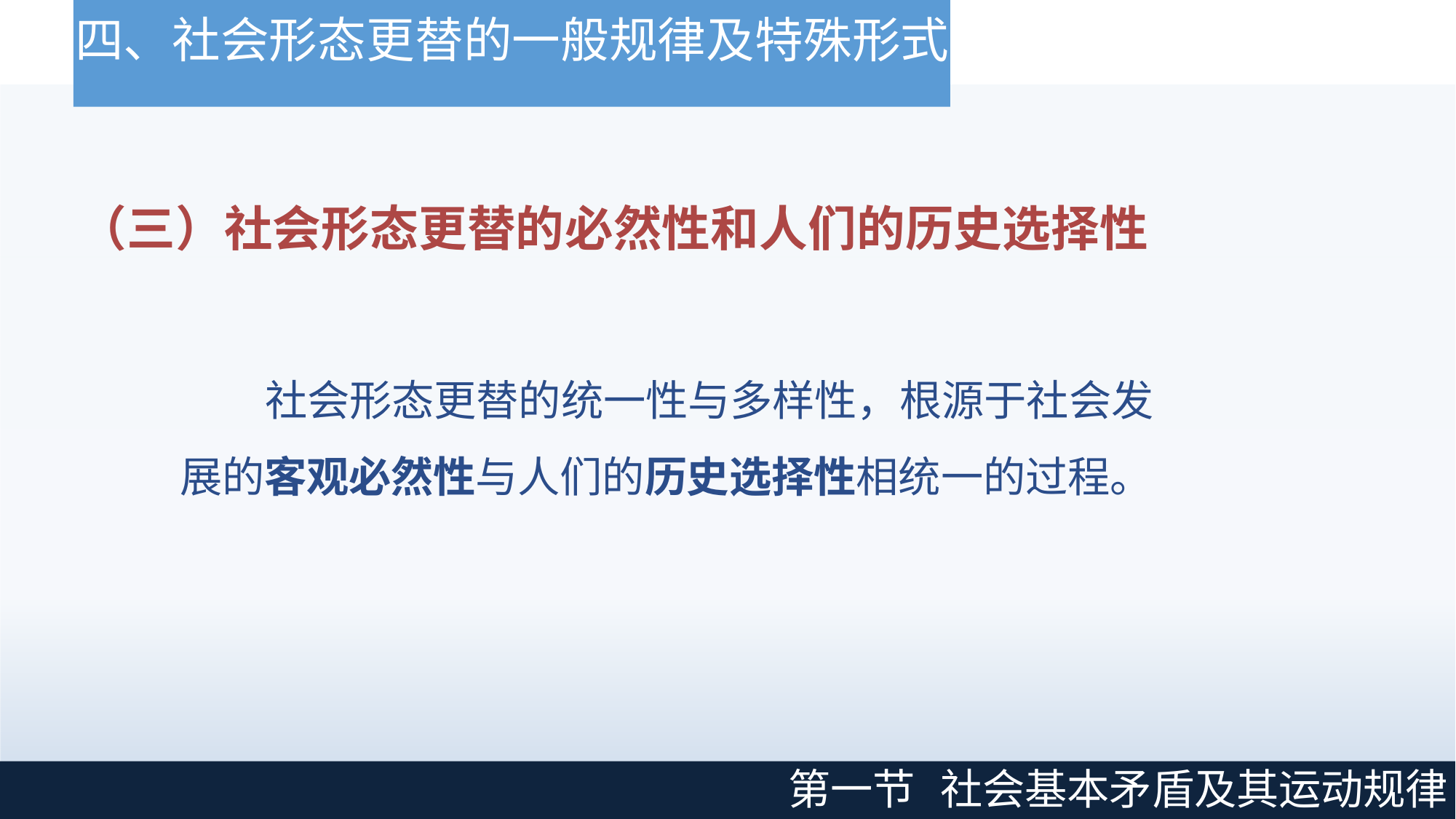

# 四、社会形态更替的一般规律及特殊形式

（三）社会形态更替的必然性和人们的历史选择性

社会形态更替的统一性与多样性，根源于社会发 展的客观必然性与人们的历史选择性相统一的过程。
第一节
社会基本矛盾及其运动规律